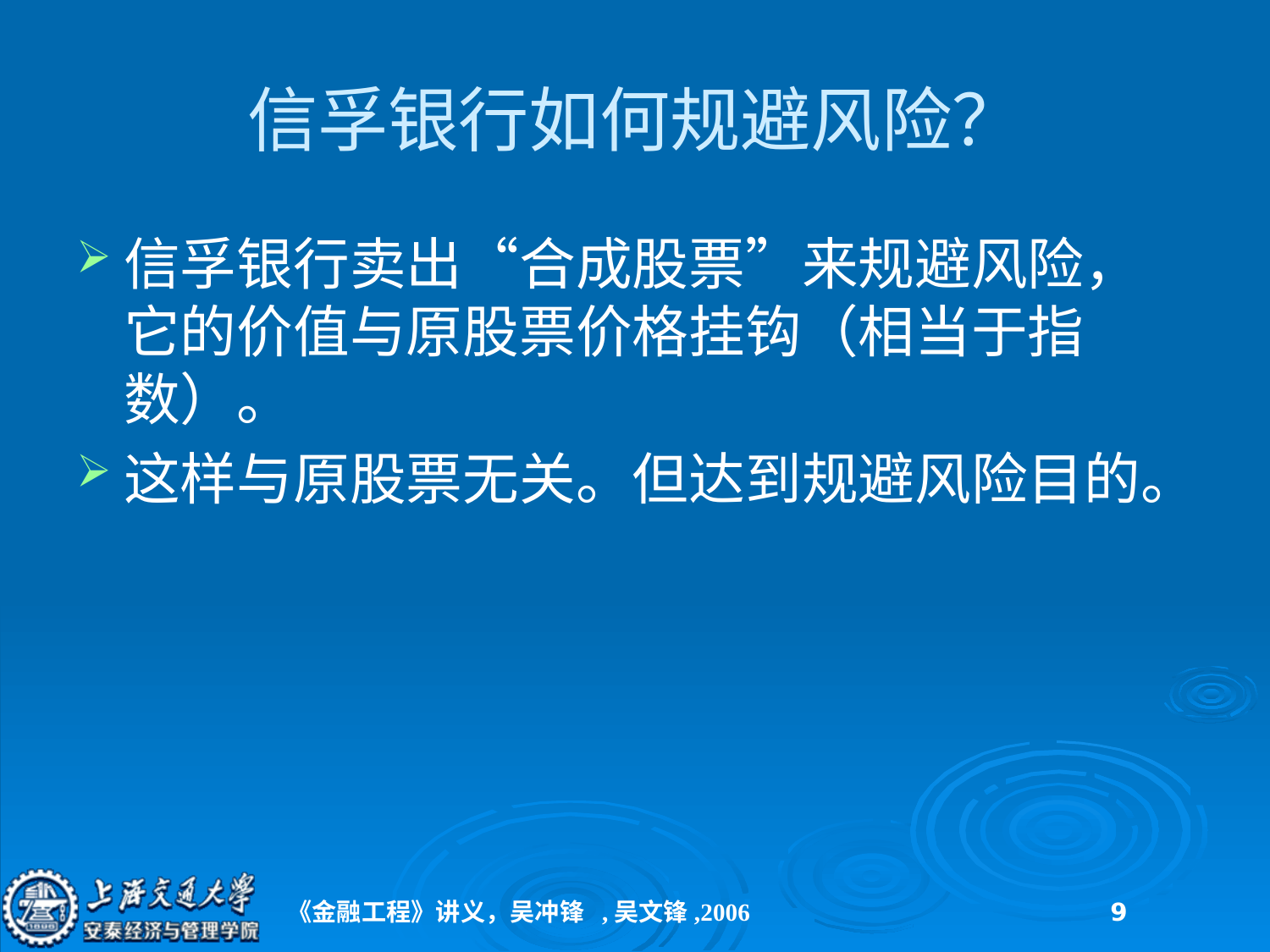

# 信孚银行如何规避风险？
信孚银行卖出“合成股票”来规避风险，它的价值与原股票价格挂钩（相当于指数）。
这样与原股票无关。但达到规避风险目的。